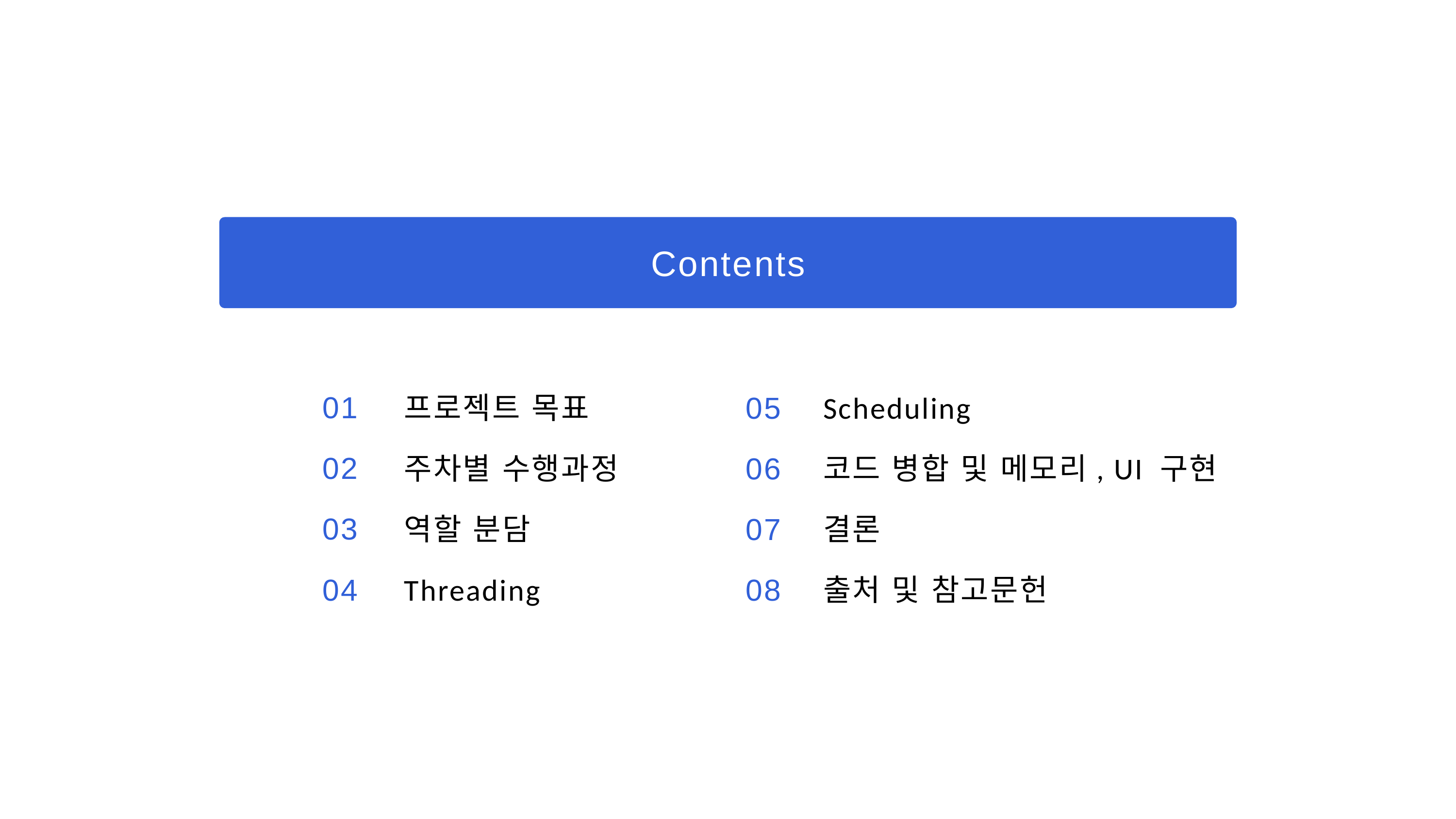

Contents
01
02
03
04
05
06
07
08

프로젝트 목표
주차별 수행과정
역할 분담
Threading
Scheduling
코드 병합 및 메모리, UI 구현
결론
출처 및 참고문헌